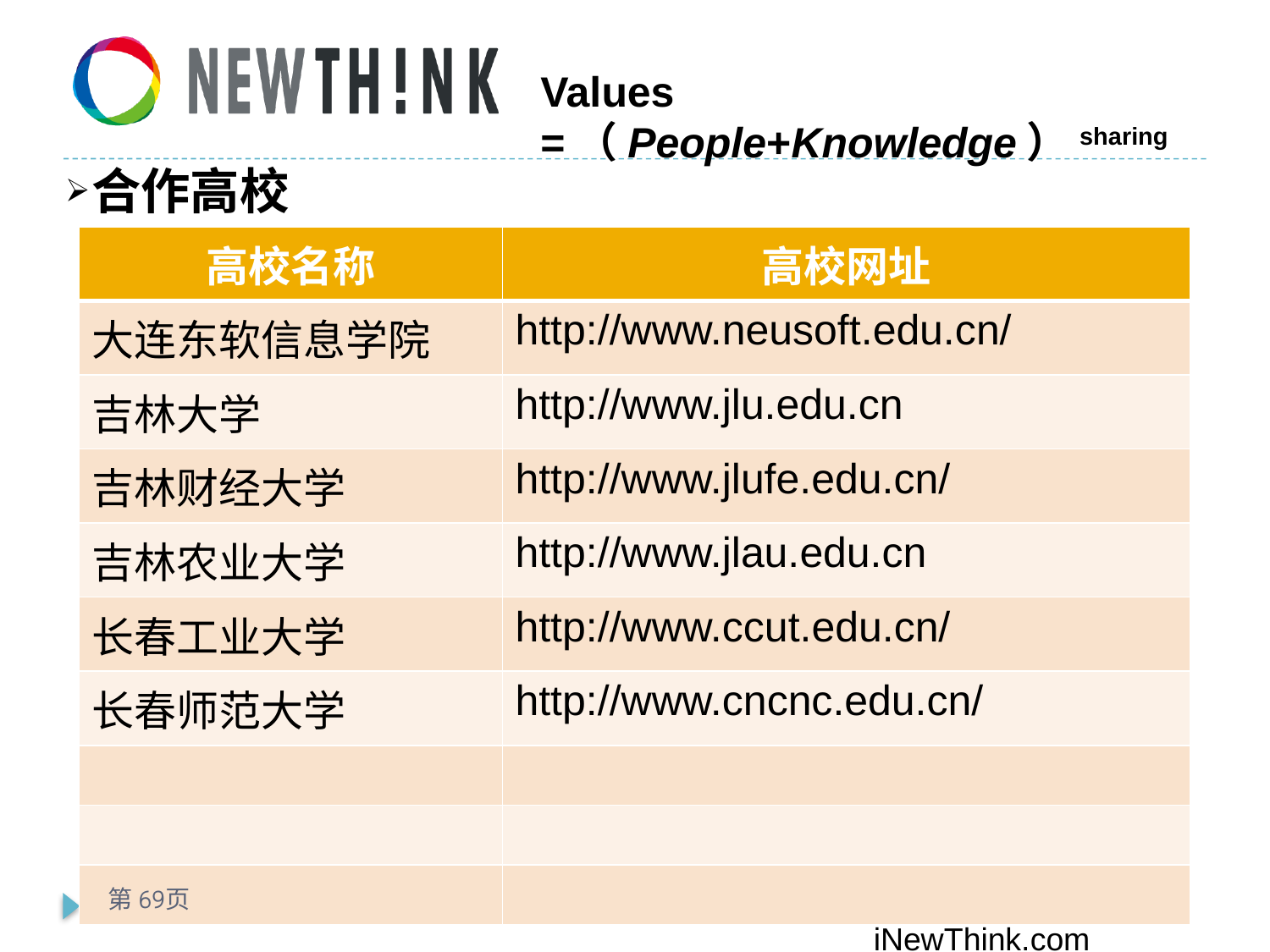

合作高校
| 高校名称 | 高校网址 |
| --- | --- |
| 大连东软信息学院 | http://www.neusoft.edu.cn/ |
| 吉林大学 | http://www.jlu.edu.cn |
| 吉林财经大学 | http://www.jlufe.edu.cn/ |
| 吉林农业大学 | http://www.jlau.edu.cn |
| 长春工业大学 | http://www.ccut.edu.cn/ |
| 长春师范大学 | http://www.cncnc.edu.cn/ |
|  |  |
|  |  |
|  |  |
第69页